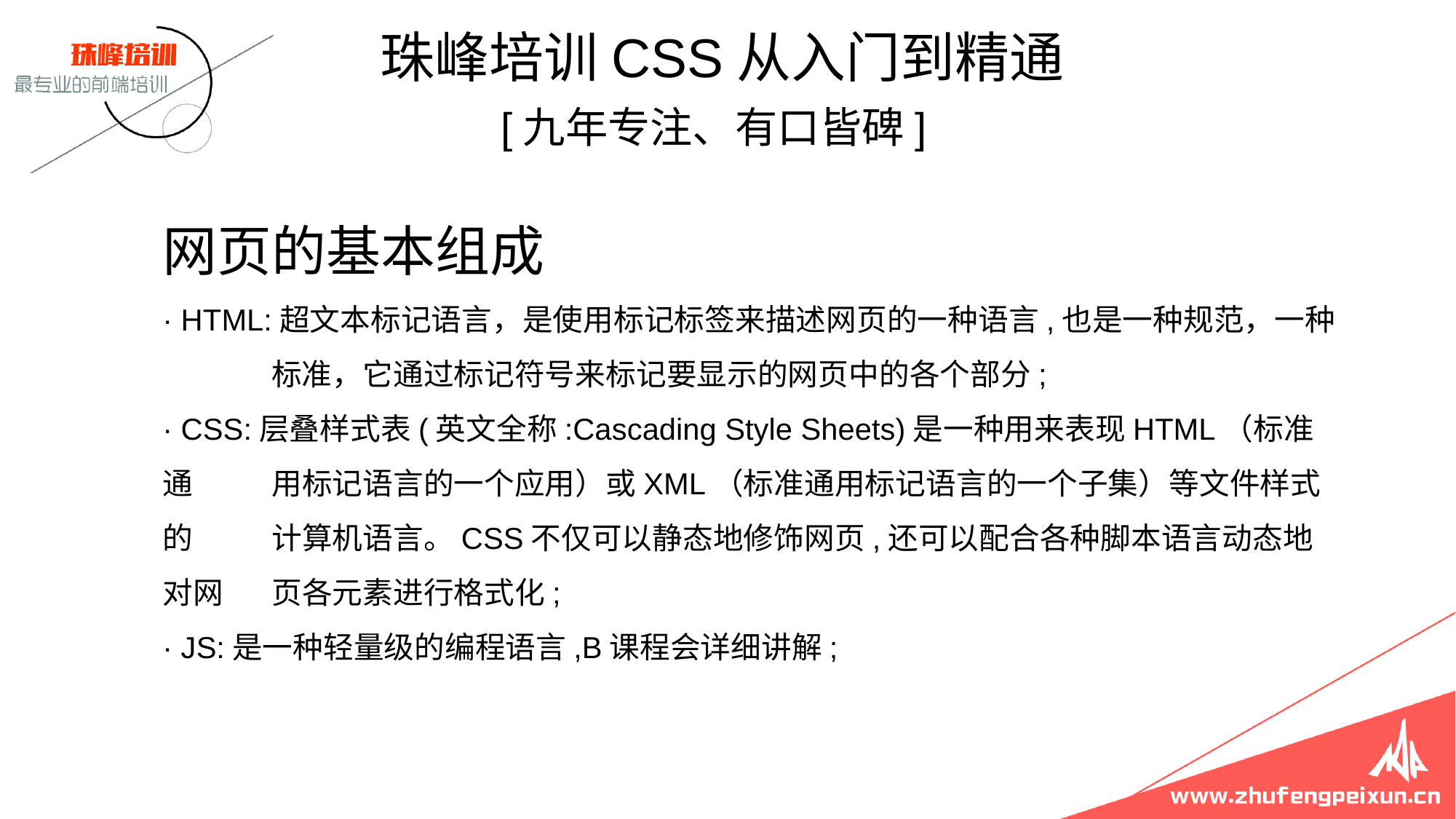

珠峰培训CSS从入门到精通
        [九年专注、有口皆碑]
# 网页的基本组成 · HTML:超文本标记语言，是使用标记标签来描述网页的一种语言,也是一种规范，一种	标准，它通过标记符号来标记要显示的网页中的各个部分; · CSS:层叠样式表(英文全称:Cascading Style Sheets)是一种用来表现HTML（标准通	用标记语言的一个应用）或XML（标准通用标记语言的一个子集）等文件样式的	计算机语言。CSS不仅可以静态地修饰网页,还可以配合各种脚本语言动态地对网	页各元素进行格式化; · JS:是一种轻量级的编程语言,B课程会详细讲解;